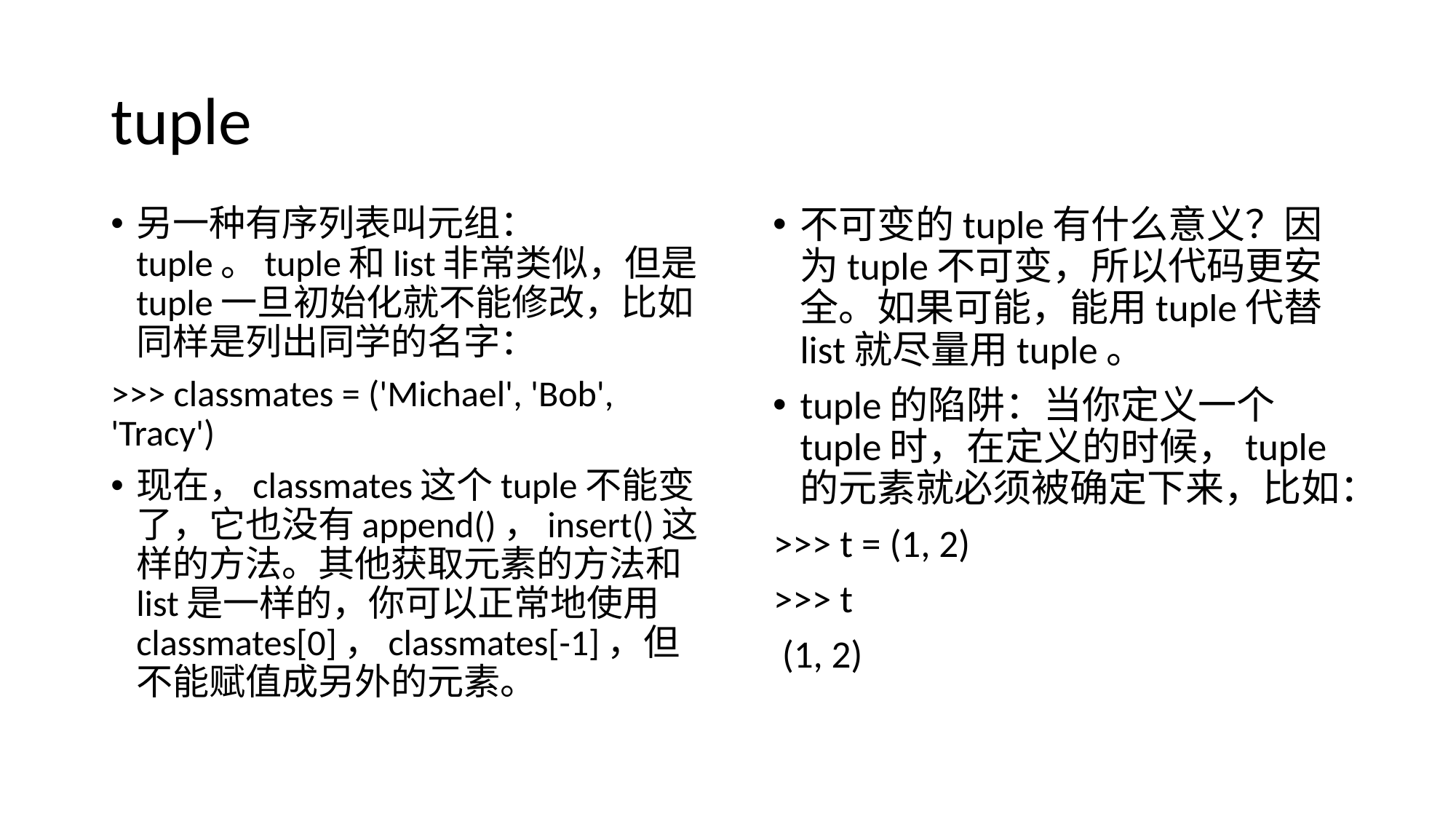

# tuple
不可变的tuple有什么意义？因为tuple不可变，所以代码更安全。如果可能，能用tuple代替list就尽量用tuple。
tuple的陷阱：当你定义一个tuple时，在定义的时候，tuple的元素就必须被确定下来，比如：
>>> t = (1, 2)
>>> t
 (1, 2)

另一种有序列表叫元组：tuple。tuple和list非常类似，但是tuple一旦初始化就不能修改，比如同样是列出同学的名字：
>>> classmates = ('Michael', 'Bob', 'Tracy')
现在，classmates这个tuple不能变了，它也没有append()，insert()这样的方法。其他获取元素的方法和list是一样的，你可以正常地使用classmates[0]，classmates[-1]，但不能赋值成另外的元素。